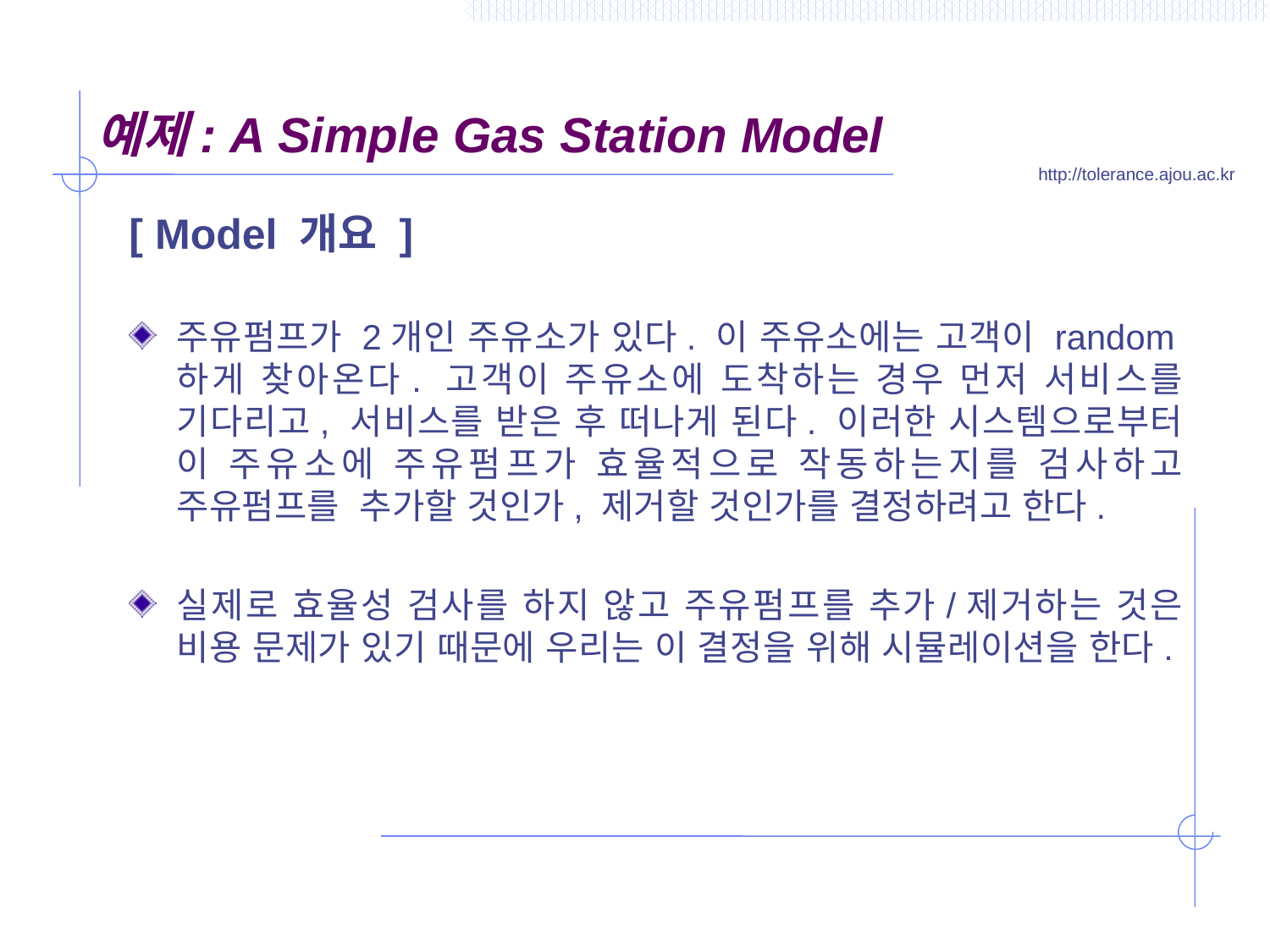

# 예제: A Simple Gas Station Model
[ Model 개요 ]

주유펌프가 2개인 주유소가 있다. 이 주유소에는 고객이 random하게 찾아온다. 고객이 주유소에 도착하는 경우 먼저 서비스를 기다리고, 서비스를 받은 후 떠나게 된다. 이러한 시스템으로부터 이 주유소에 주유펌프가 효율적으로 작동하는지를 검사하고 주유펌프를  추가할 것인가, 제거할 것인가를 결정하려고 한다.

실제로 효율성 검사를 하지 않고 주유펌프를 추가/제거하는 것은 비용 문제가 있기 때문에 우리는 이 결정을 위해 시뮬레이션을 한다.